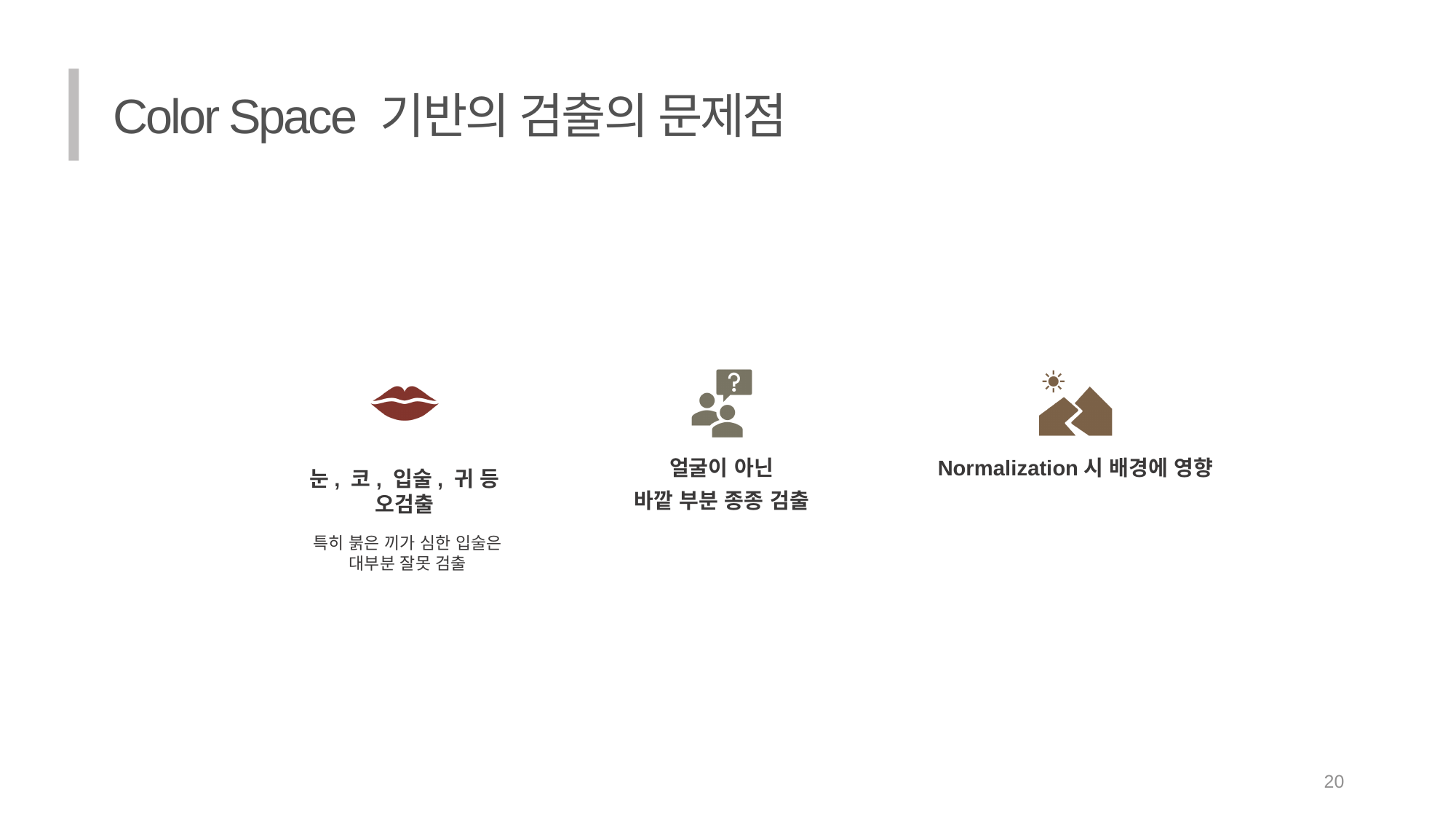

Color Space 기반의 검출의 문제점
눈, 코, 입술, 귀 등 오검출
특히 붉은 끼가 심한 입술은 대부분 잘못 검출
얼굴이 아닌
바깥 부분 종종 검출
Normalization시 배경에 영향
20